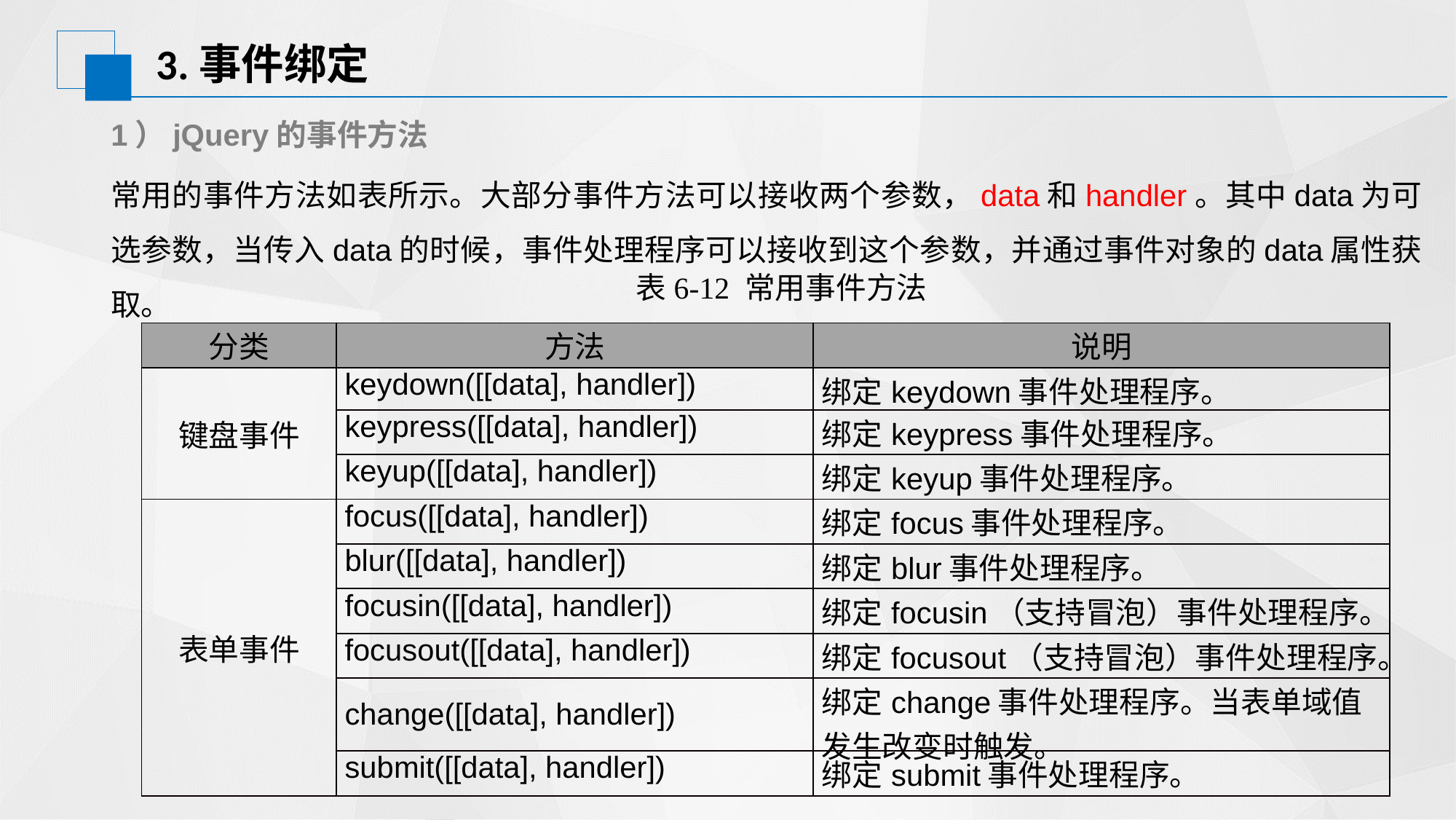

# 3.事件绑定
1）jQuery的事件方法
常用的事件方法如表所示。大部分事件方法可以接收两个参数，data和handler。其中data为可选参数，当传入data的时候，事件处理程序可以接收到这个参数，并通过事件对象的data属性获取。
表6-12 常用事件方法
| 分类 | 方法 | 说明 |
| --- | --- | --- |
| 键盘事件 | keydown([[data], handler]) | 绑定keydown事件处理程序。 |
|  | keypress([[data], handler]) | 绑定keypress事件处理程序。 |
|  | keyup([[data], handler]) | 绑定keyup事件处理程序。 |
| 表单事件 | focus([[data], handler]) | 绑定focus事件处理程序。 |
|  | blur([[data], handler]) | 绑定blur事件处理程序。 |
|  | focusin([[data], handler]) | 绑定focusin（支持冒泡）事件处理程序。 |
|  | focusout([[data], handler]) | 绑定focusout（支持冒泡）事件处理程序。 |
|  | change([[data], handler]) | 绑定change事件处理程序。当表单域值发生改变时触发。 |
|  | submit([[data], handler]) | 绑定submit事件处理程序。 |